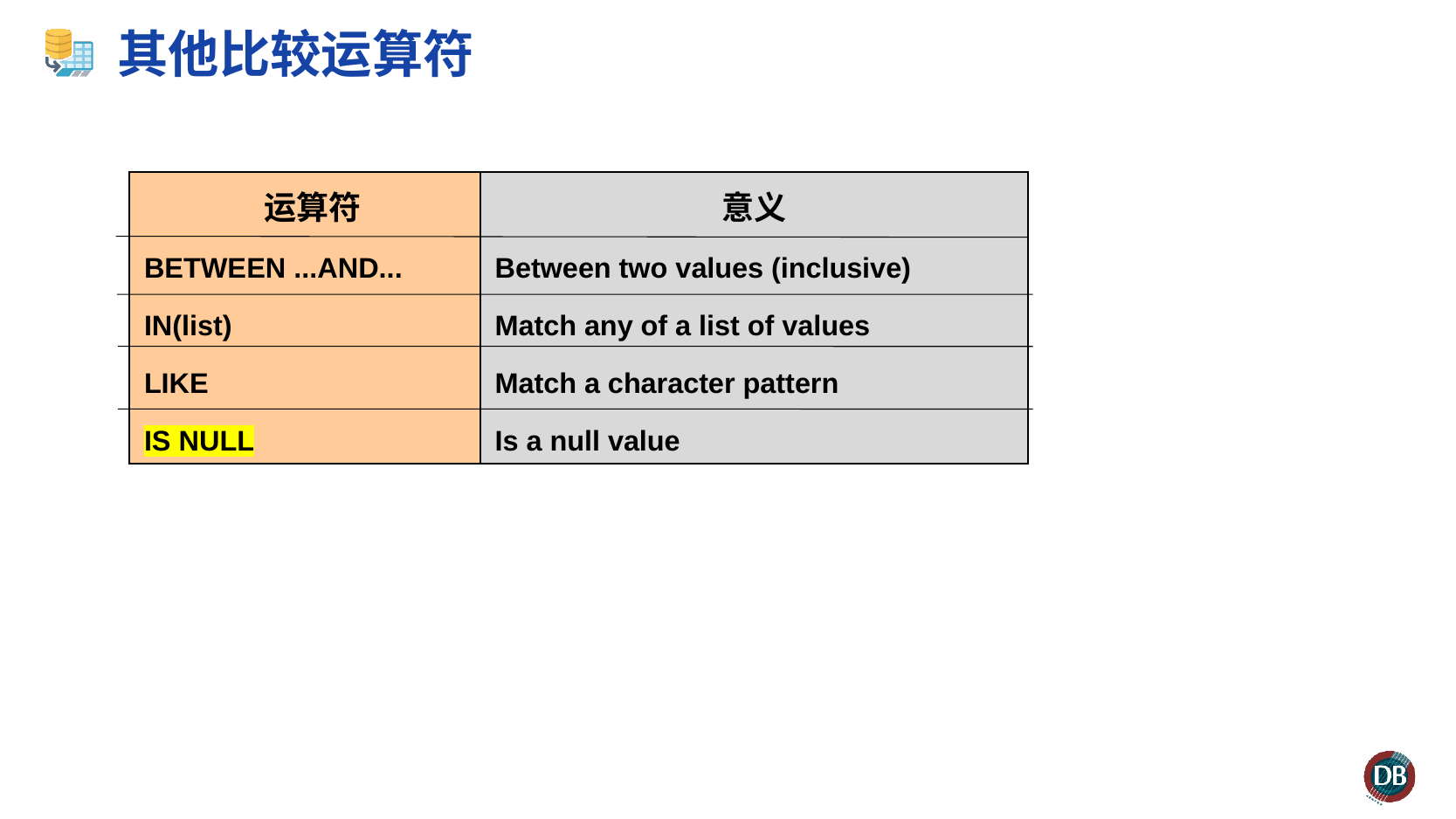

# 其他比较运算符
运算符
BETWEEN ...AND...
IN(list)
LIKE
IS NULL
意义
Between two values (inclusive)
Match any of a list of values
Match a character pattern
Is a null value